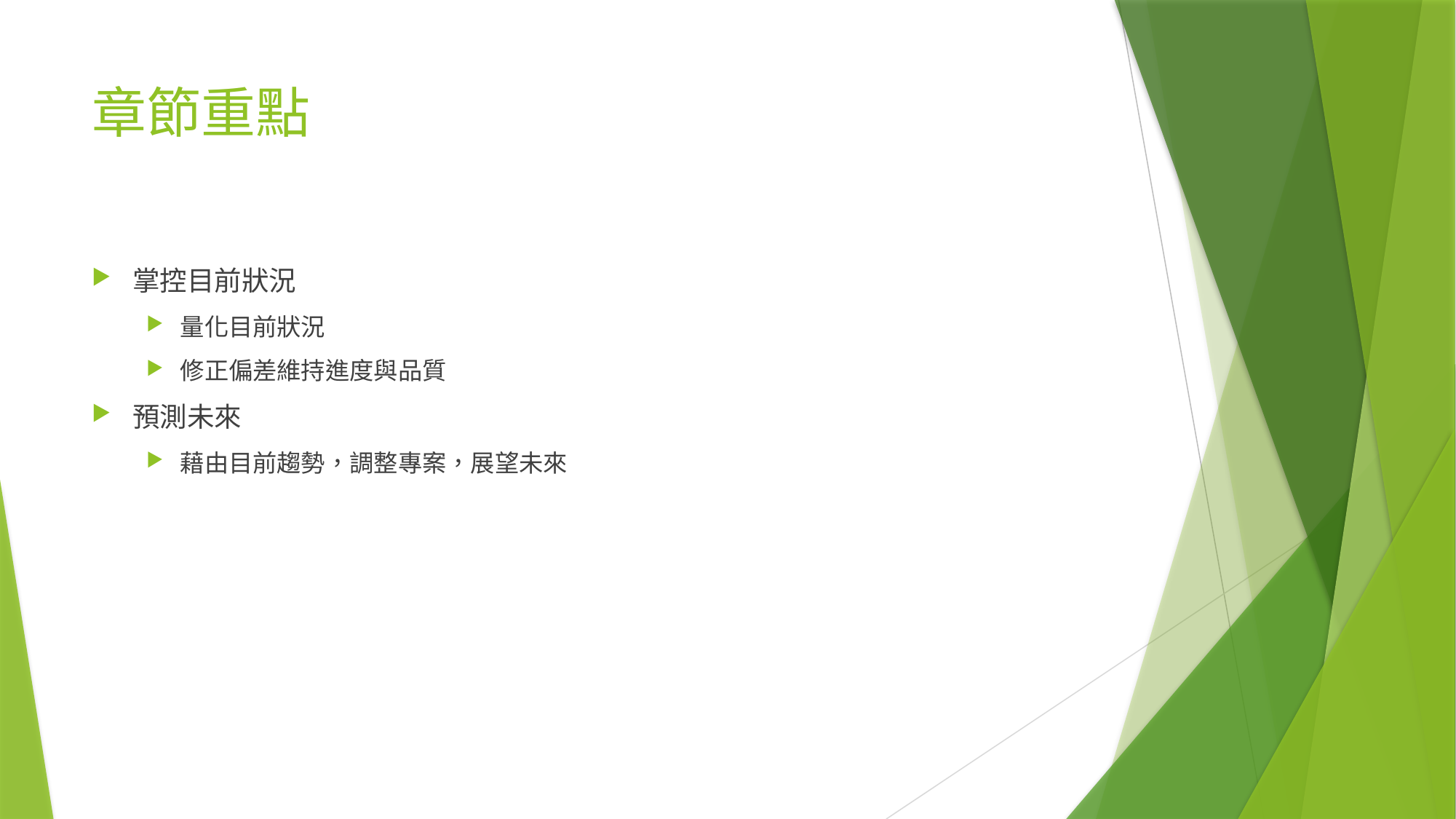

# 章節重點
掌控目前狀況
量化目前狀況
修正偏差維持進度與品質
預測未來
藉由目前趨勢，調整專案，展望未來